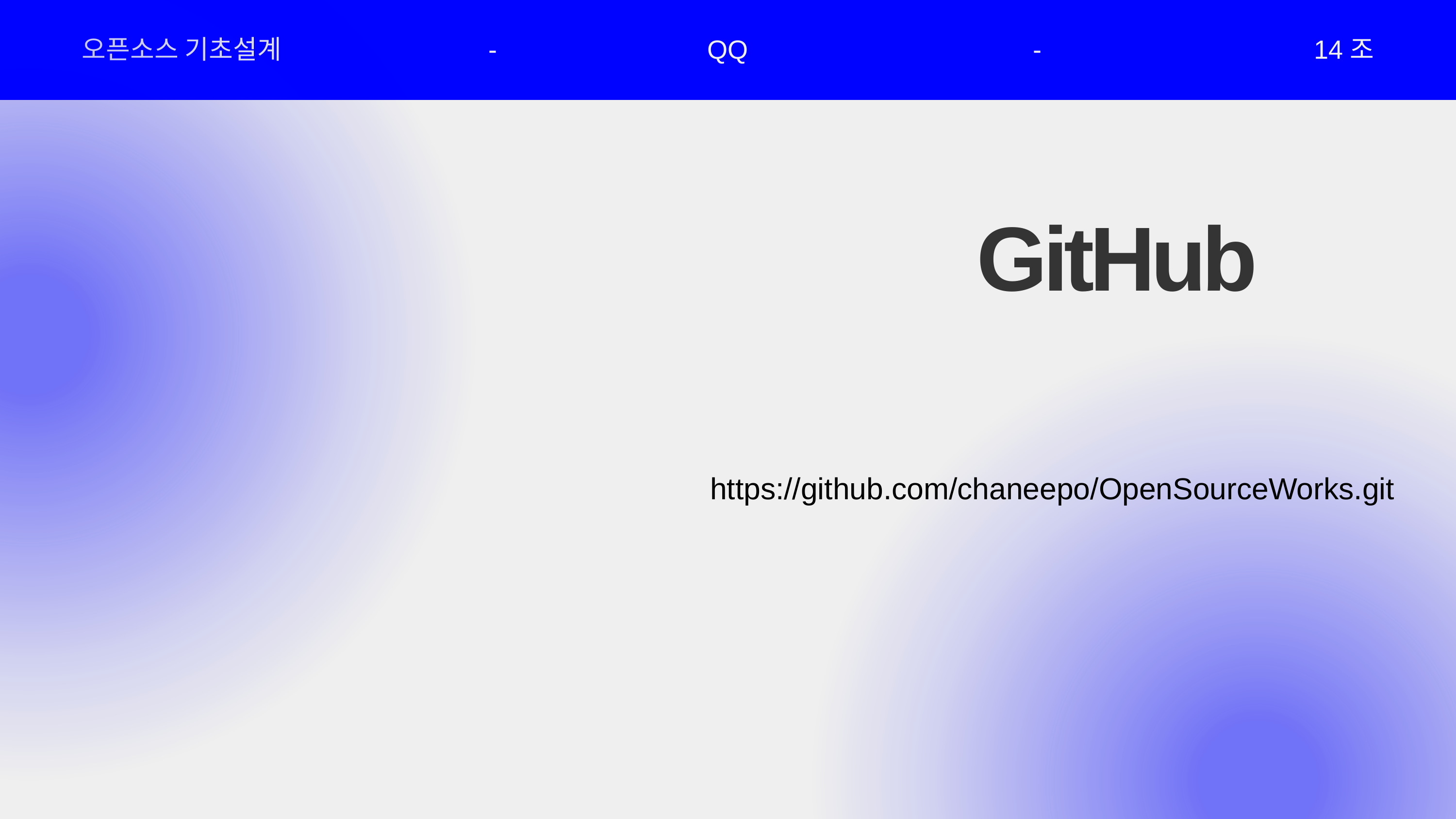

오픈소스 기초설계
-
QQ
-
14조
GitHub

https://github.com/chaneepo/OpenSourceWorks.git